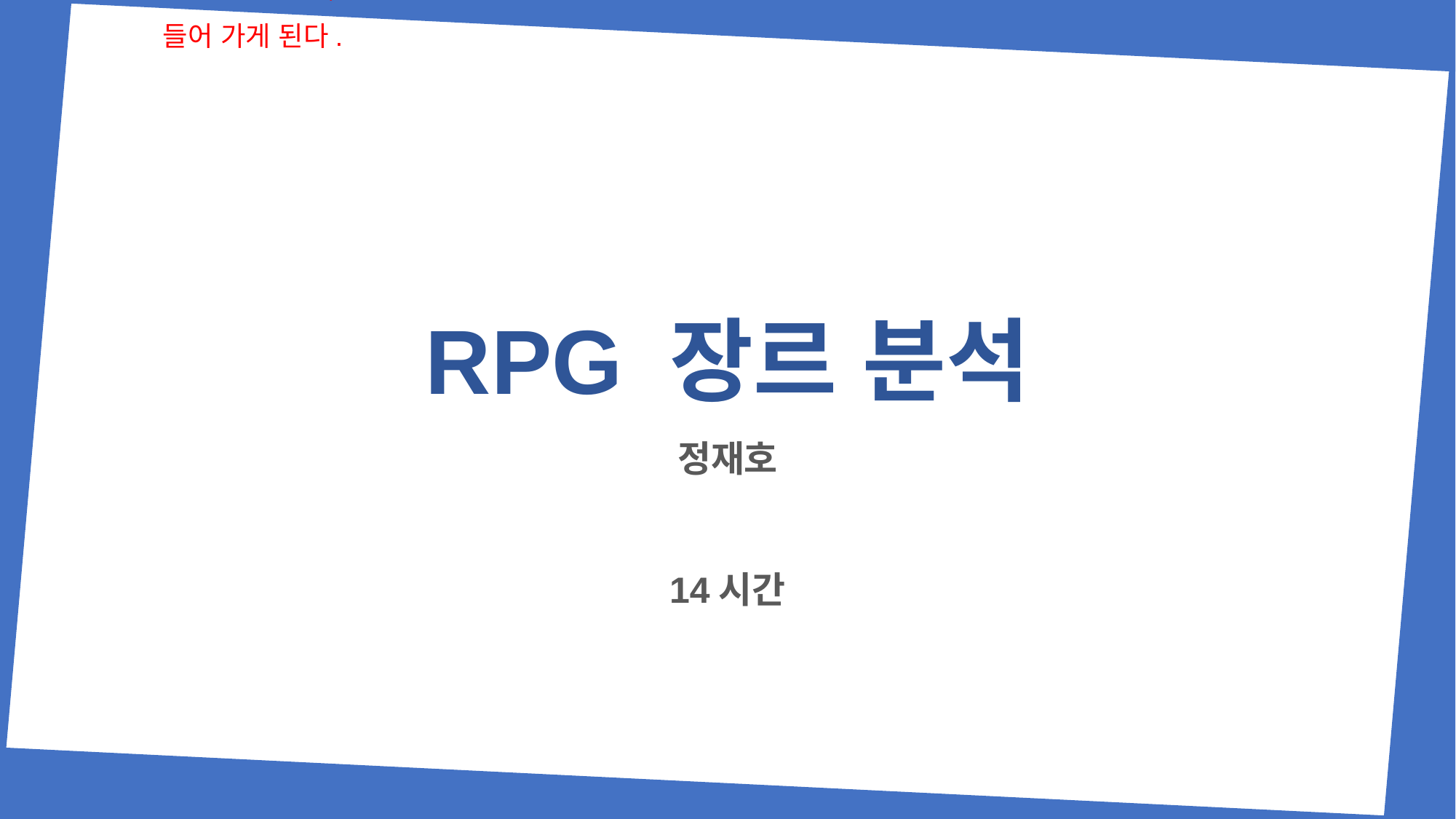

내용 숙지와 발표는 진행은 안정적이였는데 지금은 조금 속도가 빨라져버렸다.
문서 작성 시간 반드시 기제할 것!
프리젠테이션형 문서가 아닌 보고서형으로 작성을 해야 한다. 사진과 그림만으로 프리젠테이션 없이 내용이해는 어렵다.
보고서형이란 내가 프리젠테이션으로 설명할 이야기를 글로 표기해두면 된다.
분석의도 목표, 목적이 없다. 이 부분이 없다 보니 지금 아이디어 제안서에 필요 없는 테이블 RPG같은 내용이 들어 가게 된다.
# RPG 장르 분석
정재호

14시간